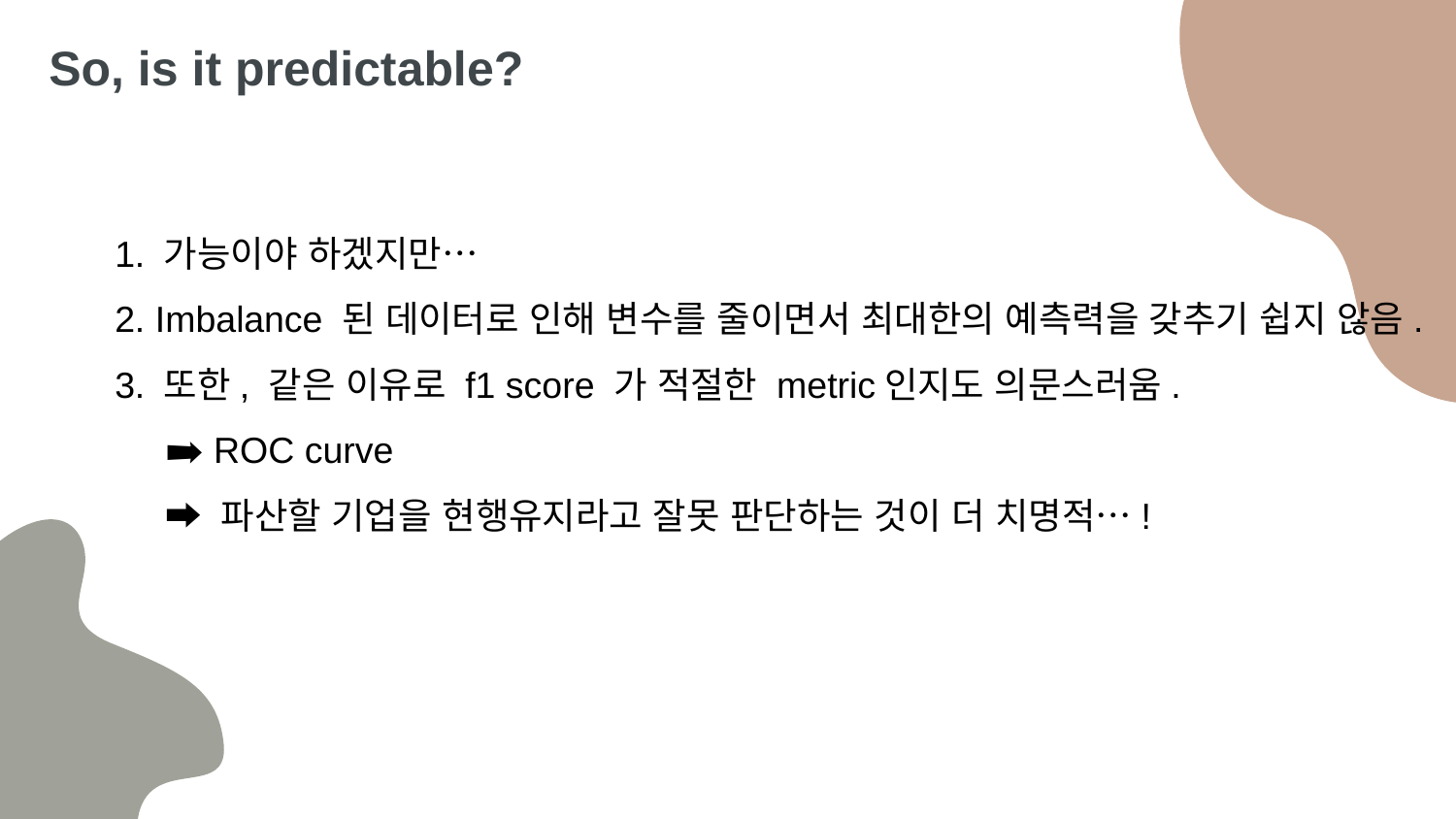

# So, is it predictable?
1. 가능이야 하겠지만…
2. Imbalance 된 데이터로 인해 변수를 줄이면서 최대한의 예측력을 갖추기 쉽지 않음.
3. 또한, 같은 이유로 f1 score 가 적절한 metric인지도 의문스러움.
     ➡️ ROC curve
     ➡️ 파산할 기업을 현행유지라고 잘못 판단하는 것이 더 치명적…!